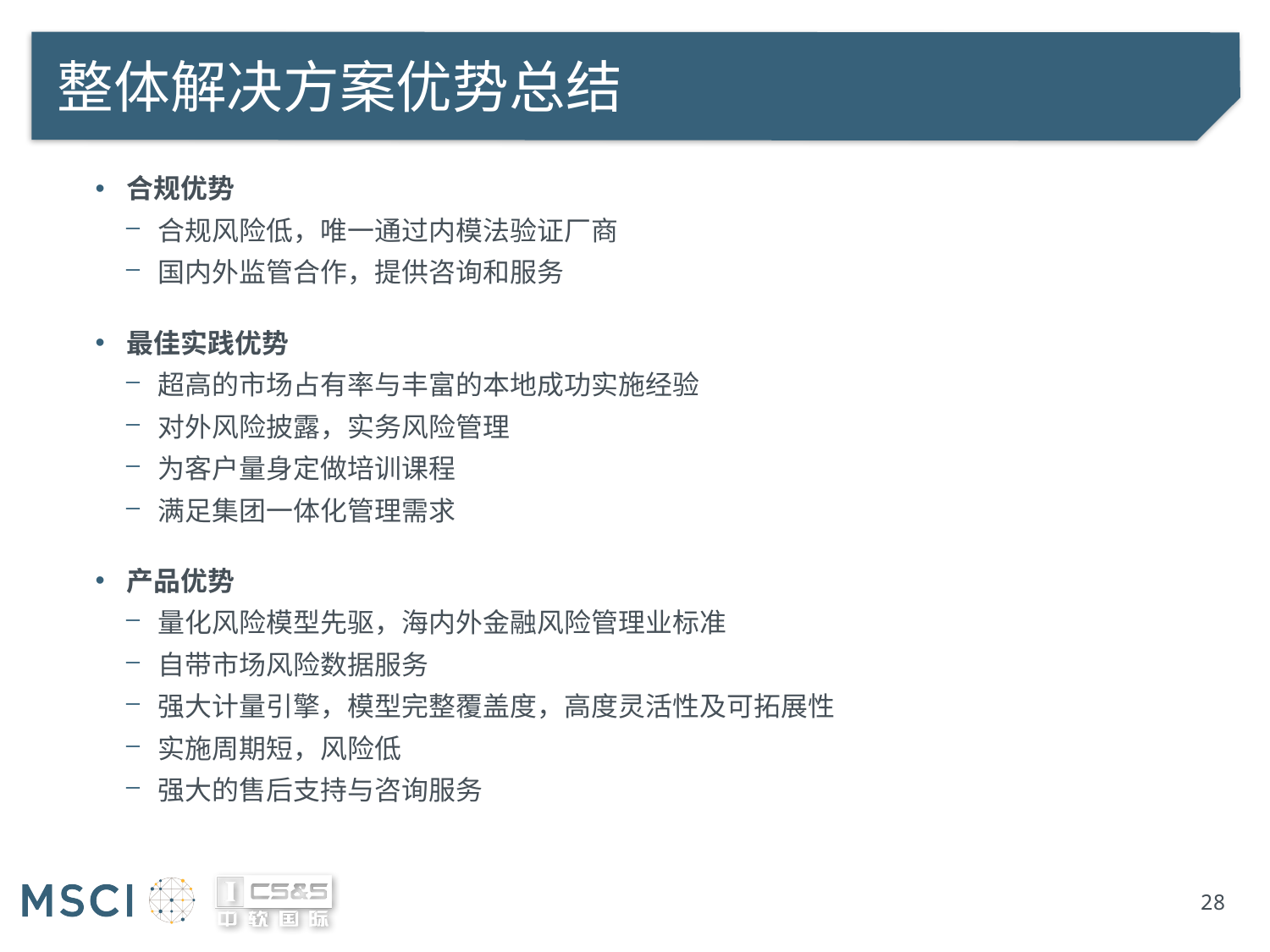

# 整体解决方案优势总结
合规优势
合规风险低，唯一通过内模法验证厂商
国内外监管合作，提供咨询和服务
最佳实践优势
超高的市场占有率与丰富的本地成功实施经验
对外风险披露，实务风险管理
为客户量身定做培训课程
满足集团一体化管理需求
产品优势
量化风险模型先驱，海内外金融风险管理业标准
自带市场风险数据服务
强大计量引擎，模型完整覆盖度，高度灵活性及可拓展性
实施周期短，风险低
强大的售后支持与咨询服务

28